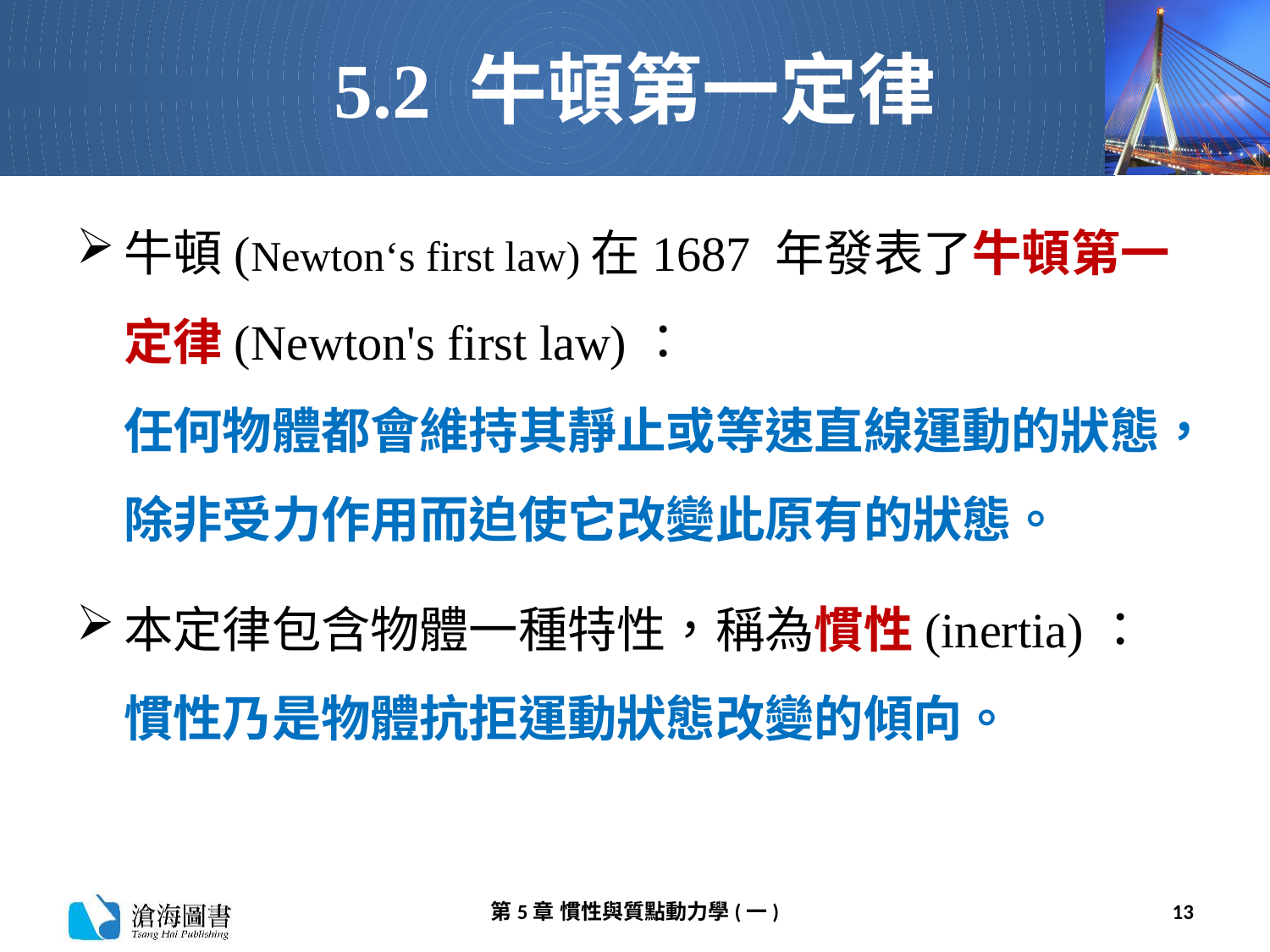

# 5.2 牛頓第一定律
牛頓(Newton‘s first law)在1687 年發表了牛頓第一定律(Newton's first law)：
任何物體都會維持其靜止或等速直線運動的狀態，除非受力作用而迫使它改變此原有的狀態。
本定律包含物體一種特性，稱為慣性(inertia)：
慣性乃是物體抗拒運動狀態改變的傾向。
第5章 慣性與質點動力學(一)
13